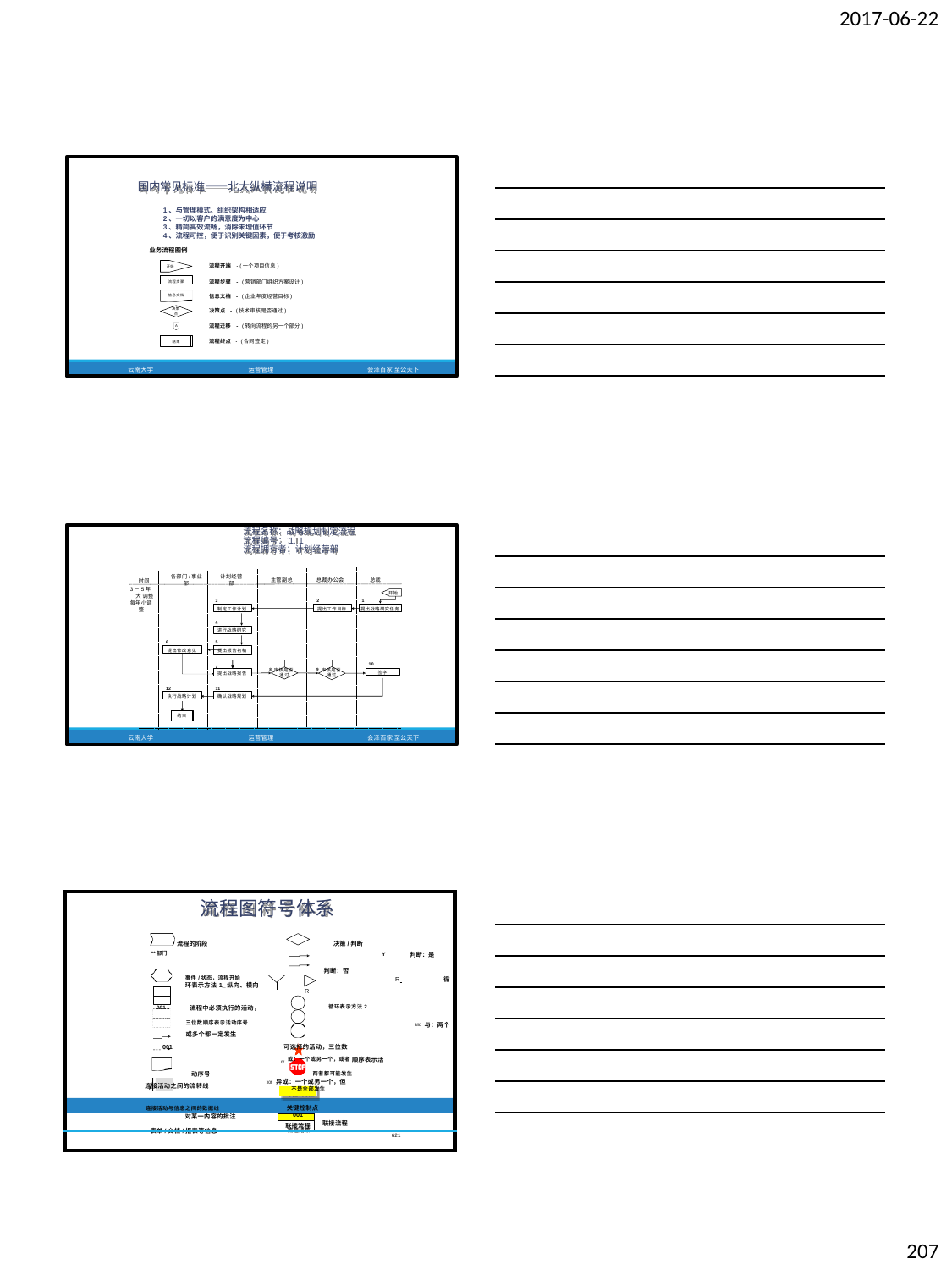

2017-06-22

国内常见标准——北大纵横流程说明

1、与管理模式、组织架构相适应
2、一切以客户的满意度为中心
3、精简高效流畅，消除未增值环节
4、流程可控，便于识别关键因素，便于考核激励

业务流程图例

流程开端 - (一个项目信息)

流程步骤 - (营销部门组织方案设计)
开始

流程步骤

信息文档
信息文档 - (企业年度经营目标)
决策 点

决策点 - (技术审核是否通过)

流程迁移 - (转向流程的另一个部分)
A

流程终点 - (合同签定)
结束

云南大学
运营管理
会泽百家 至公天下

流程名称：战略规划制定流程 流程编号：1. 1
流程拥有者：计划经营部

各部门/事业 部
计划经营 部
主管副总
总裁办公会
总裁
时间

3－5年大 调整
每年小调 整

开始

3
2
1

制定工作计划
提出工作目标
提出战略研究任务

4

进行战略研究

6
5
提出修改意见

提出报告初稿

10

7
8 审核是否 通过
9 审核是否 通过

提出战略报告
签字

12
11
执行战略计划
确认战略规划

结束

云南大学
运营管理
会泽百家 至公天下

| 流程图符号体系 流程的阶段 决策/判断 \*\*部门 Y 判断：是 \*\*岗位 参与流程的部门和岗位 N 判断：否 事件/状态，流程开始 R 循环表示方法1\_纵向、横向 R 001 流程中必须执行的活动， 循环表示方法2 三位数顺序表示活动序号 and 与：两个或多个都一定发生 001 可选择的活动，三位数 or 或：一个或另一个，或者 顺序表示活动序号 两者都可能发生 xor 异或：一个或另一个，但 连接活动之间的流转线 不是全部发生 连接活动与信息之间的数据线 关键控制点 表单/文档/报表等信息 流程结束 |  |  |
| --- | --- | --- |
| 对某一内容的批注 | 001 | 联接流程 |
|  | 联接流程 |  |
| 621 云南大学 运营管理 会泽百家 至公天下 |  |  |

207